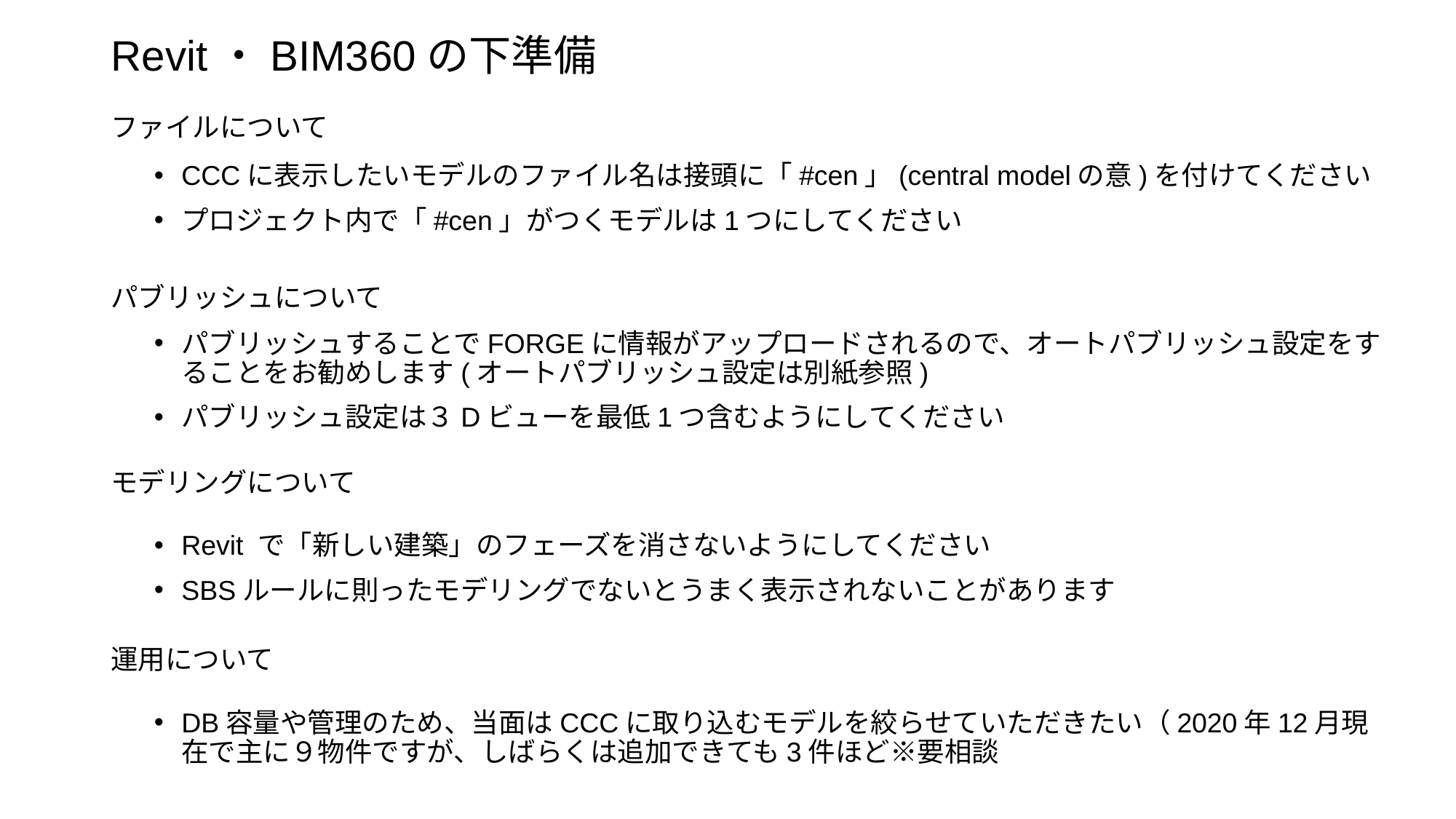

Revit・BIM360の下準備
ファイルについて
CCCに表示したいモデルのファイル名は接頭に「#cen」(central modelの意)を付けてください
プロジェクト内で「#cen」がつくモデルは1つにしてください

パブリッシュについて
パブリッシュすることでFORGEに情報がアップロードされるので、オートパブリッシュ設定をすることをお勧めします(オートパブリッシュ設定は別紙参照)
パブリッシュ設定は３Dビューを最低1つ含むようにしてください

モデリングについて
Revit で「新しい建築」のフェーズを消さないようにしてください
SBSルールに則ったモデリングでないとうまく表示されないことがあります

運用について
DB容量や管理のため、当面はCCCに取り込むモデルを絞らせていただきたい（2020年12月現在で主に９物件ですが、しばらくは追加できても3件ほど※要相談